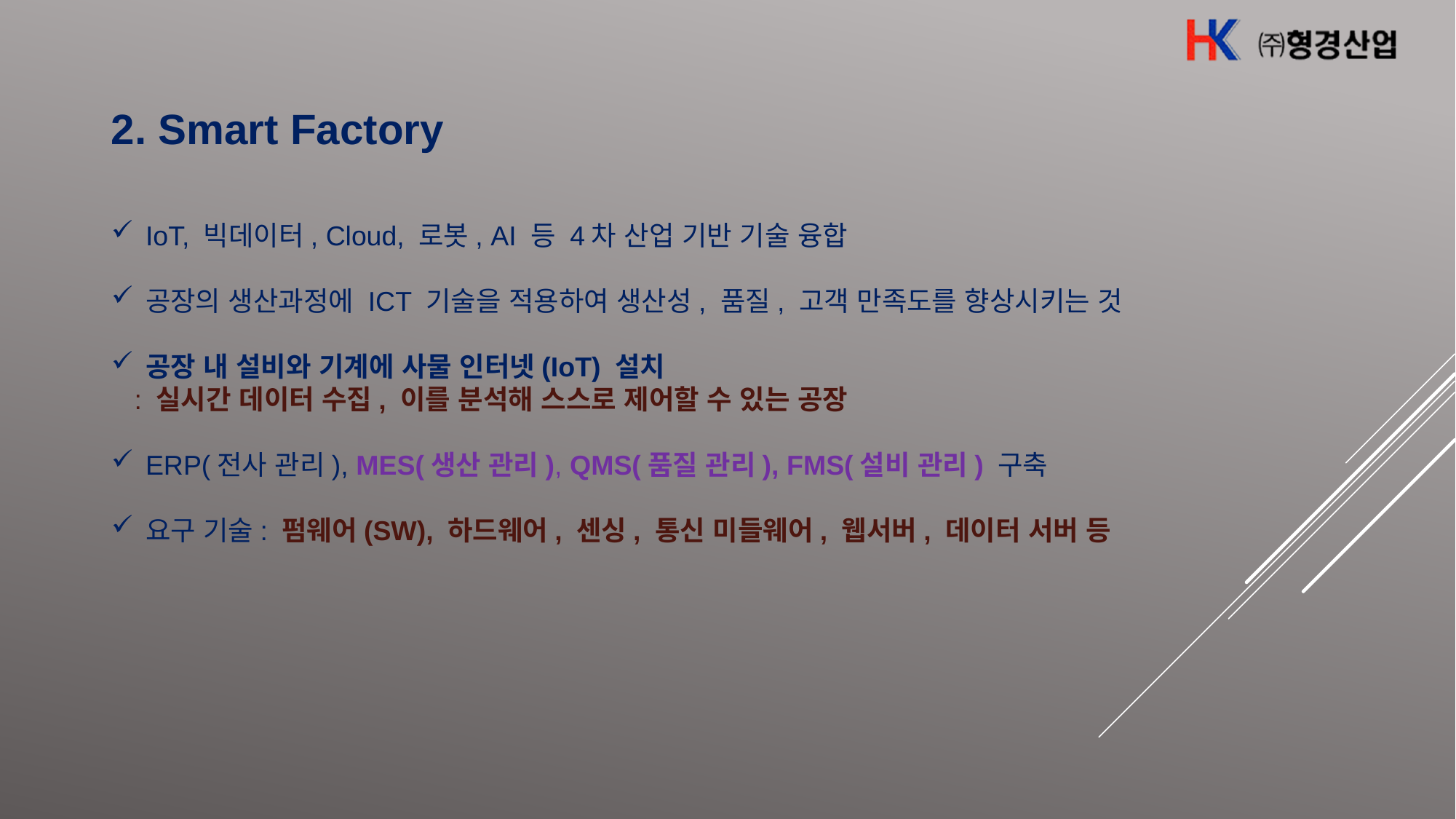

2. Smart Factory

IoT, 빅데이터, Cloud, 로봇, AI 등 4차 산업 기반 기술 융합

공장의 생산과정에 ICT 기술을 적용하여 생산성, 품질, 고객 만족도를 향상시키는 것

공장 내 설비와 기계에 사물 인터넷(IoT) 설치
   : 실시간 데이터 수집, 이를 분석해 스스로 제어할 수 있는 공장

ERP(전사 관리), MES(생산 관리), QMS(품질 관리), FMS(설비 관리) 구축

요구 기술: 펌웨어(SW), 하드웨어, 센싱, 통신 미들웨어, 웹서버, 데이터 서버 등